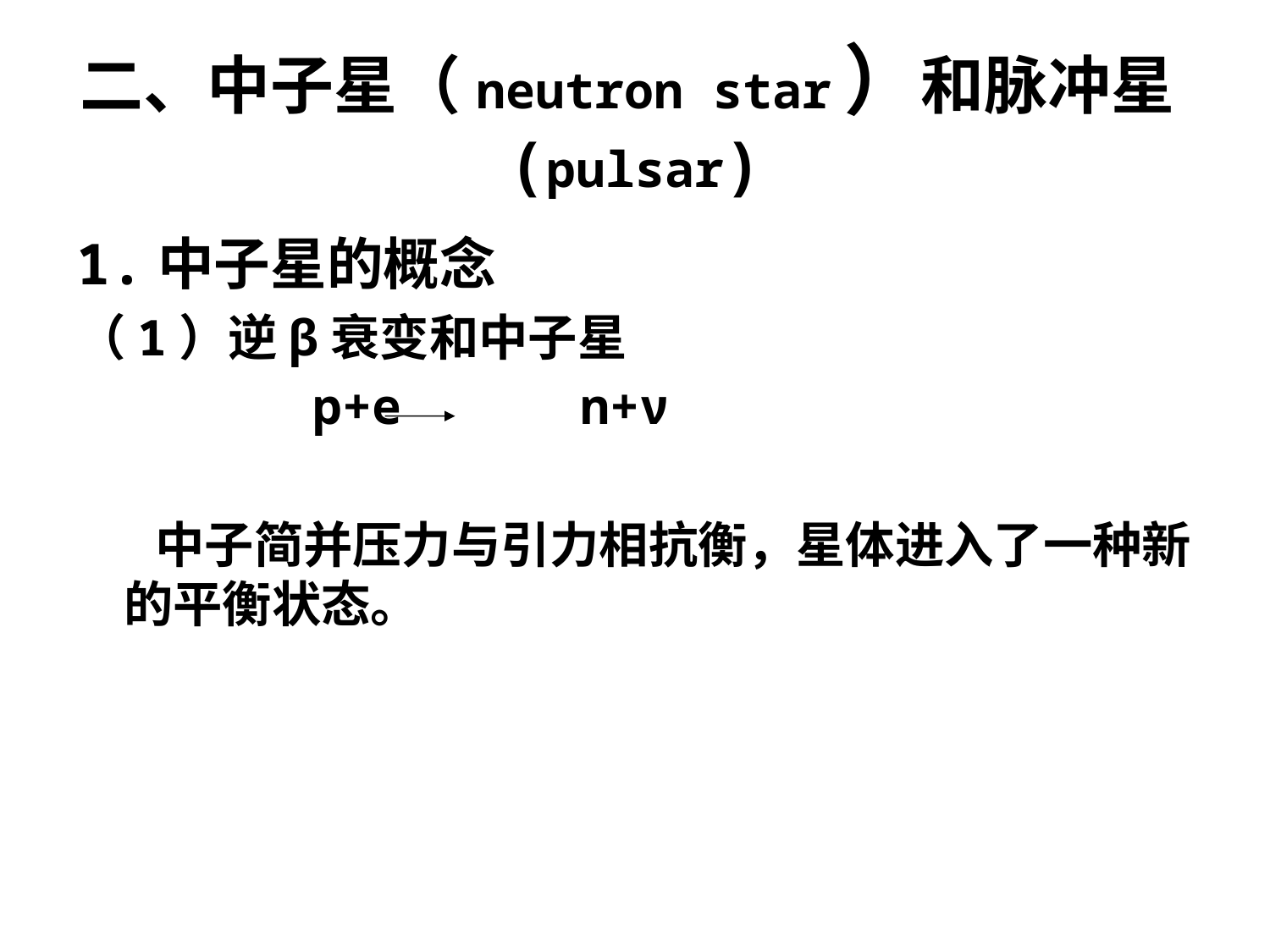

# 二、中子星（neutron star）和脉冲星(pulsar)
1.中子星的概念
（1）逆β衰变和中子星
        p+e      n+ν

      中子简并压力与引力相抗衡，星体进入了一种新的平衡状态。